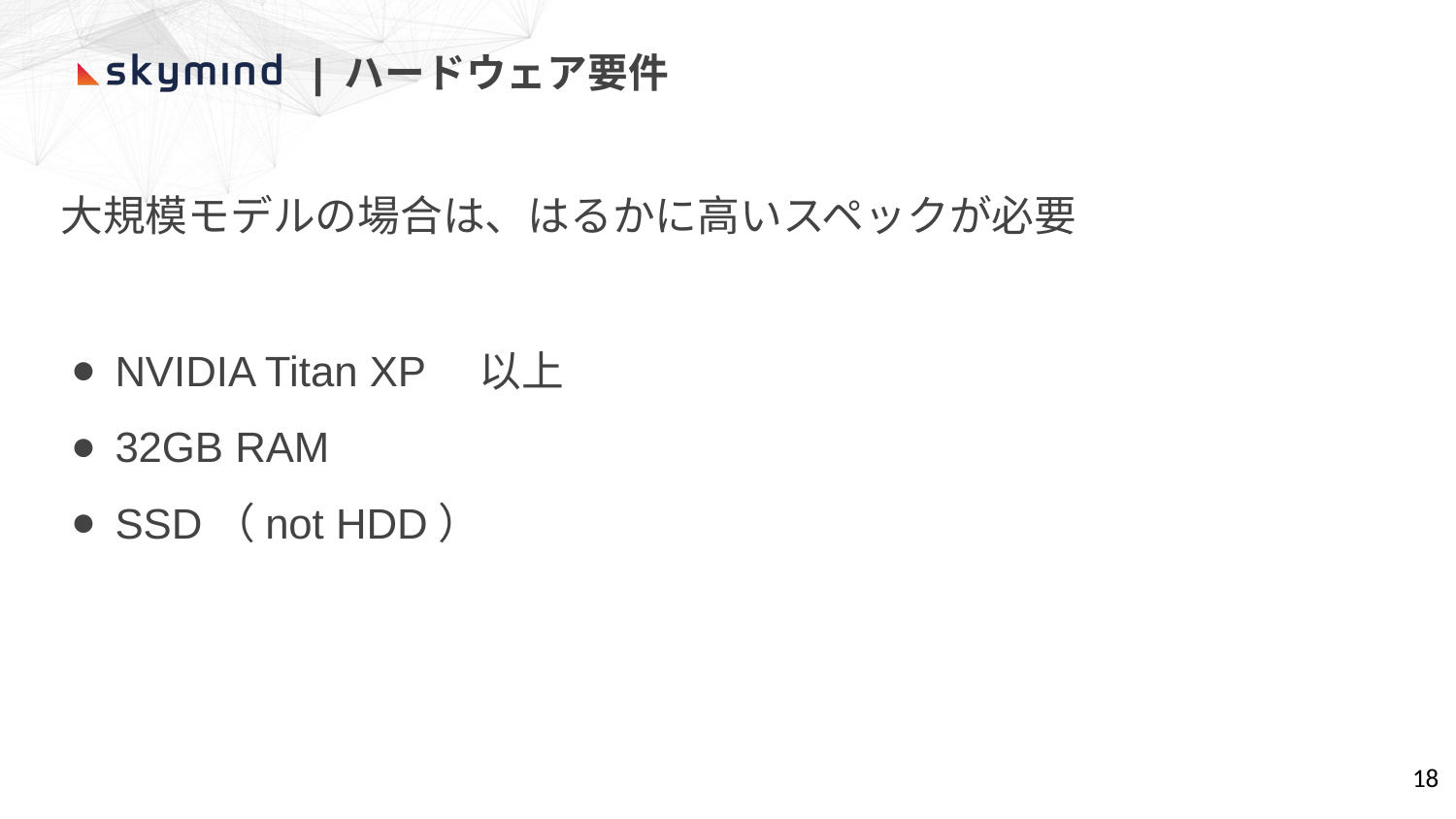

| ハードウェア要件
大規模モデルの場合は、はるかに高いスペックが必要

NVIDIA Titan XP　以上
32GB RAM
SSD（not HDD）

18